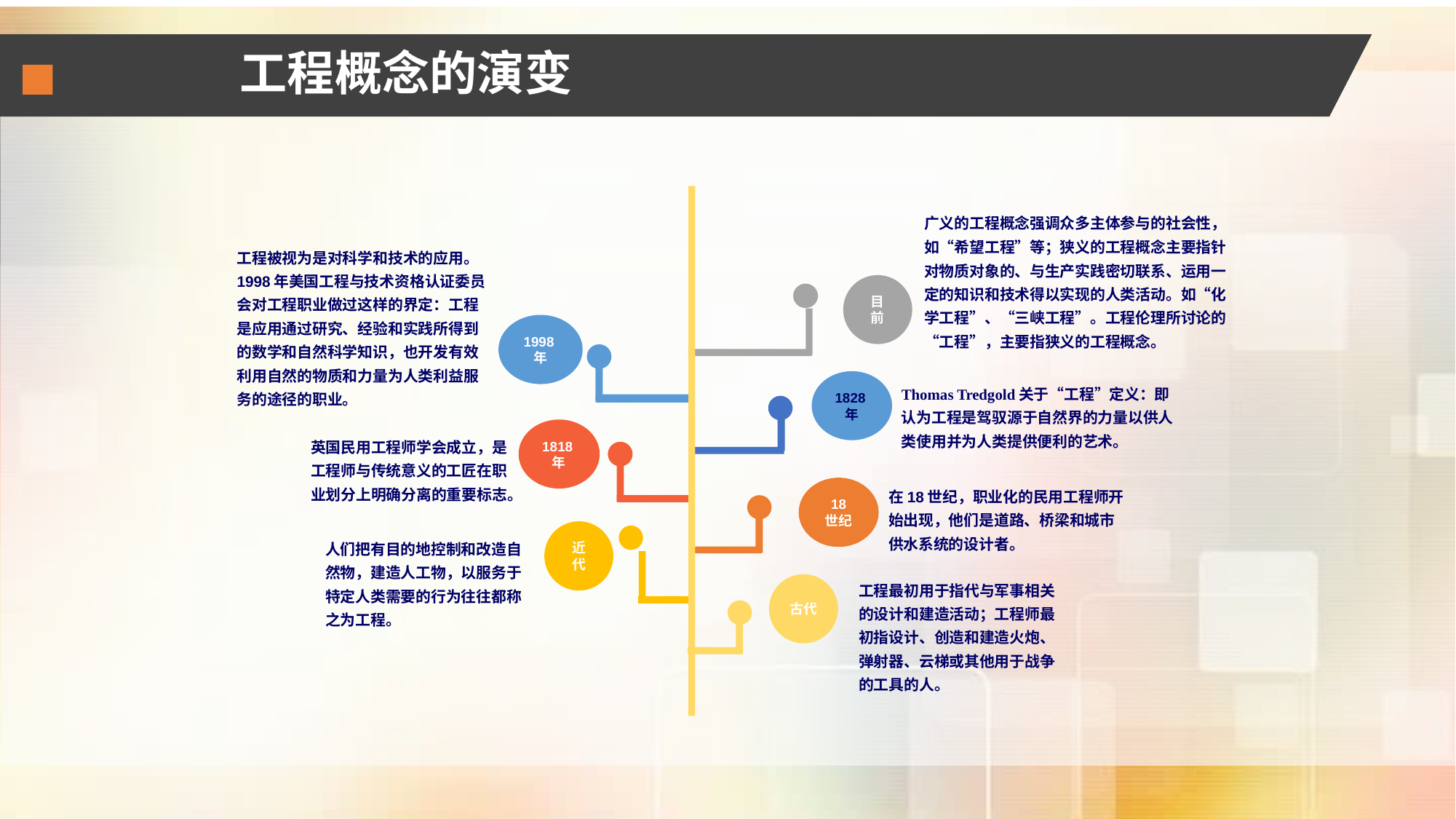

# 工程概念的演变

广义的工程概念强调众多主体参与的社会性，如“希望工程”等；狭义的工程概念主要指针对物质对象的、与生产实践密切联系、运用一定的知识和技术得以实现的人类活动。如“化学工程”、“三峡工程”。工程伦理所讨论的“工程”，主要指狭义的工程概念。
目前
工程被视为是对科学和技术的应用。1998年美国工程与技术资格认证委员会对工程职业做过这样的界定：工程是应用通过研究、经验和实践所得到的数学和自然科学知识，也开发有效利用自然的物质和力量为人类利益服务的途径的职业。
1998年

1828年
Thomas Tredgold关于“工程”定义：即认为工程是驾驭源于自然界的力量以供人类使用并为人类提供便利的艺术。

1818年
英国民用工程师学会成立，是工程师与传统意义的工匠在职业划分上明确分离的重要标志。

18
世纪
在18世纪，职业化的民用工程师开始出现，他们是道路、桥梁和城市供水系统的设计者。

近代
人们把有目的地控制和改造自然物，建造人工物，以服务于特定人类需要的行为往往都称之为工程。

工程最初用于指代与军事相关的设计和建造活动；工程师最初指设计、创造和建造火炮、弹射器、云梯或其他用于战争的工具的人。
古代